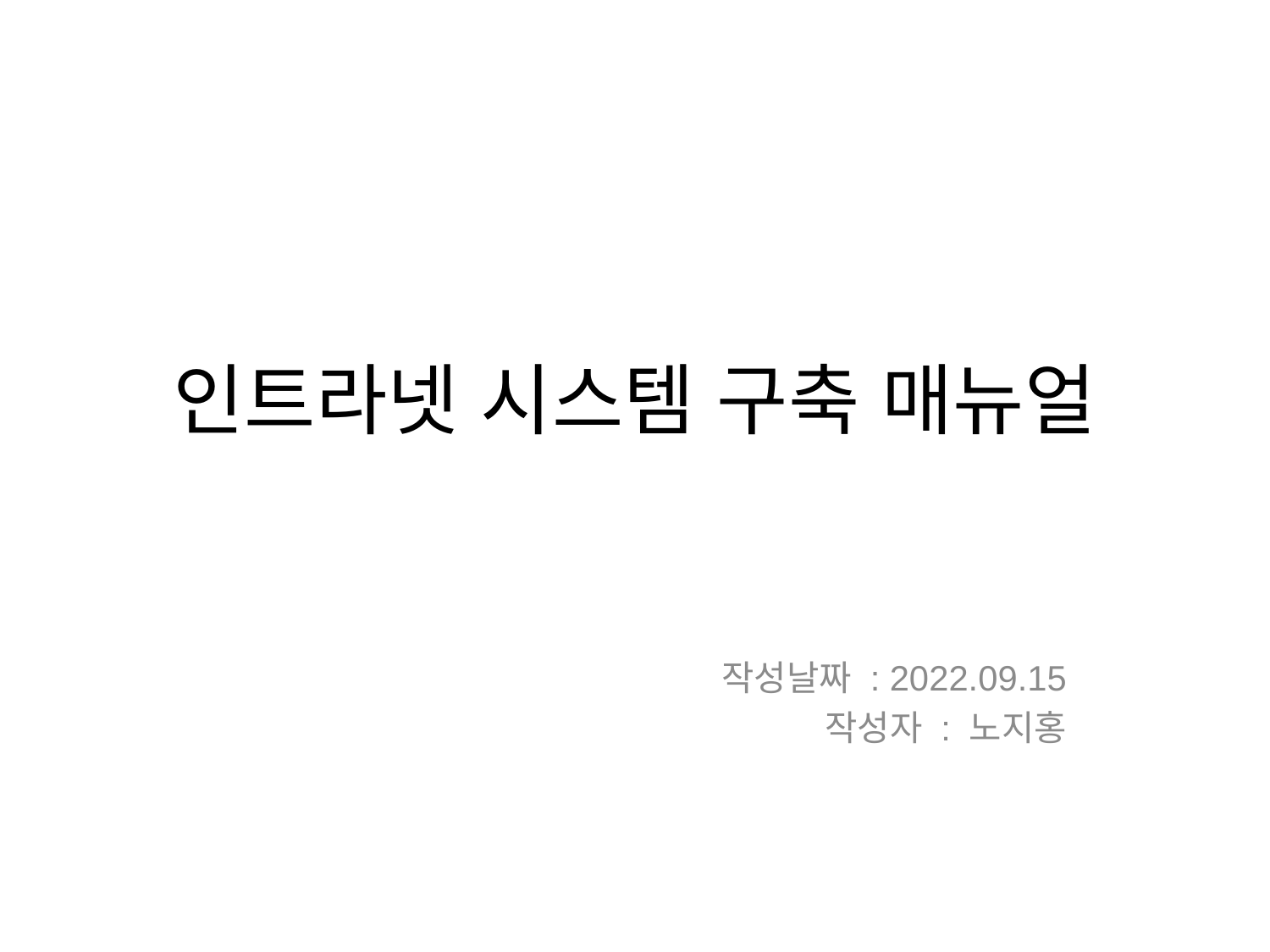

# 인트라넷 시스템 구축 매뉴얼
작성날짜 : 2022.09.15
작성자 : 노지홍